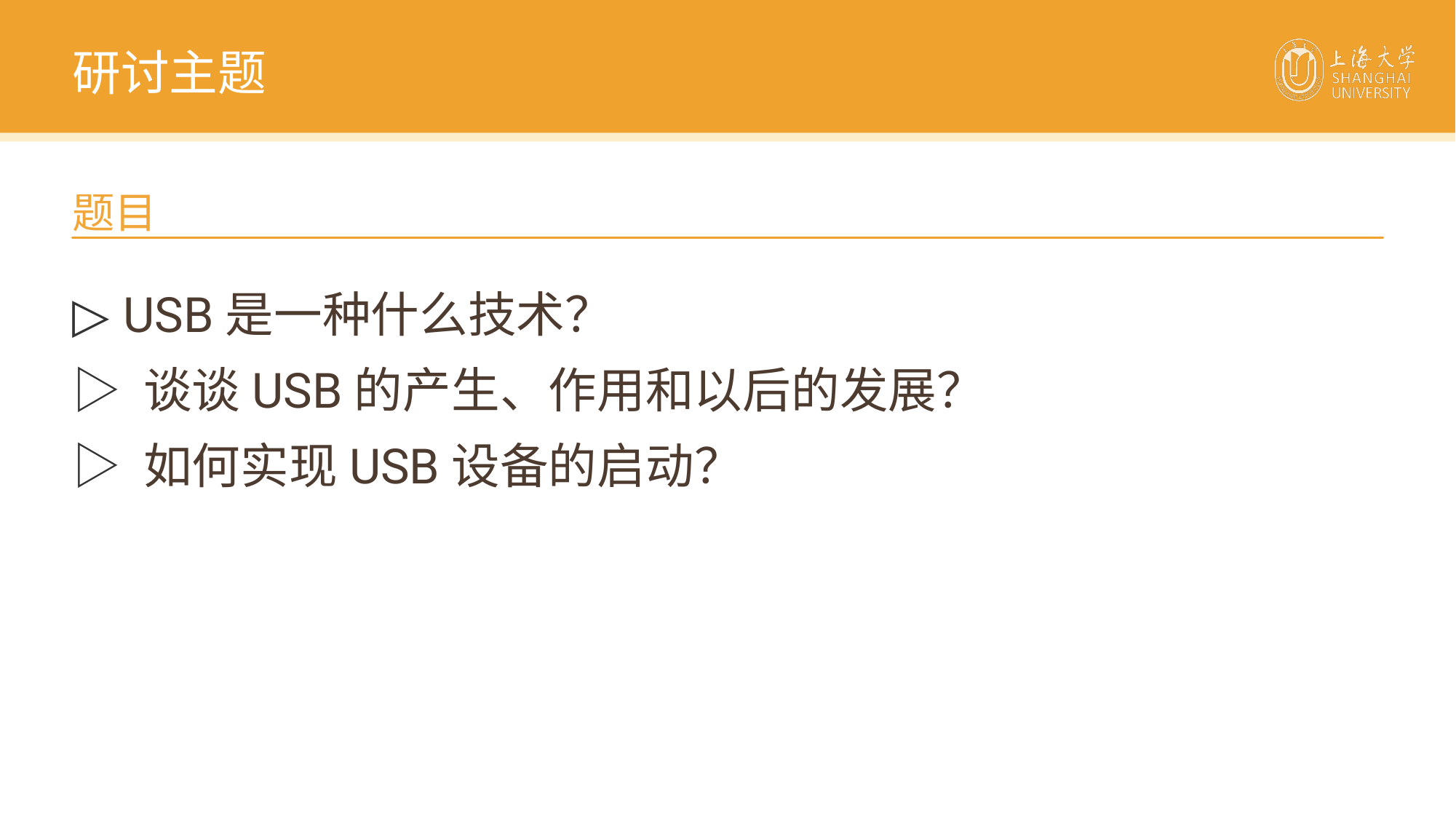

研讨主题
题目
▷ USB是一种什么技术？
▷ 谈谈USB的产生、作用和以后的发展？
▷ 如何实现USB设备的启动？